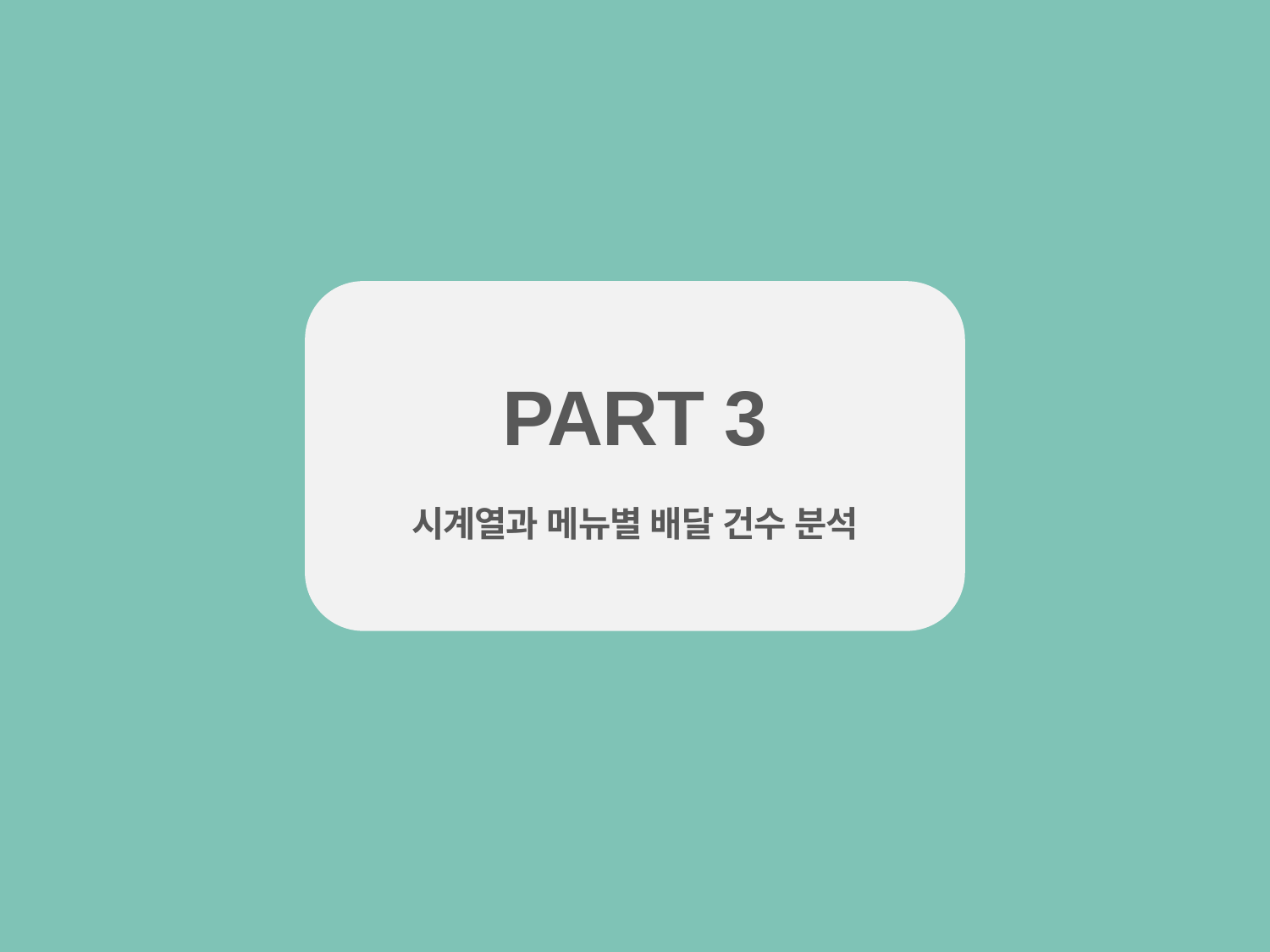

PART 3

시계열과 메뉴별 배달 건수 분석